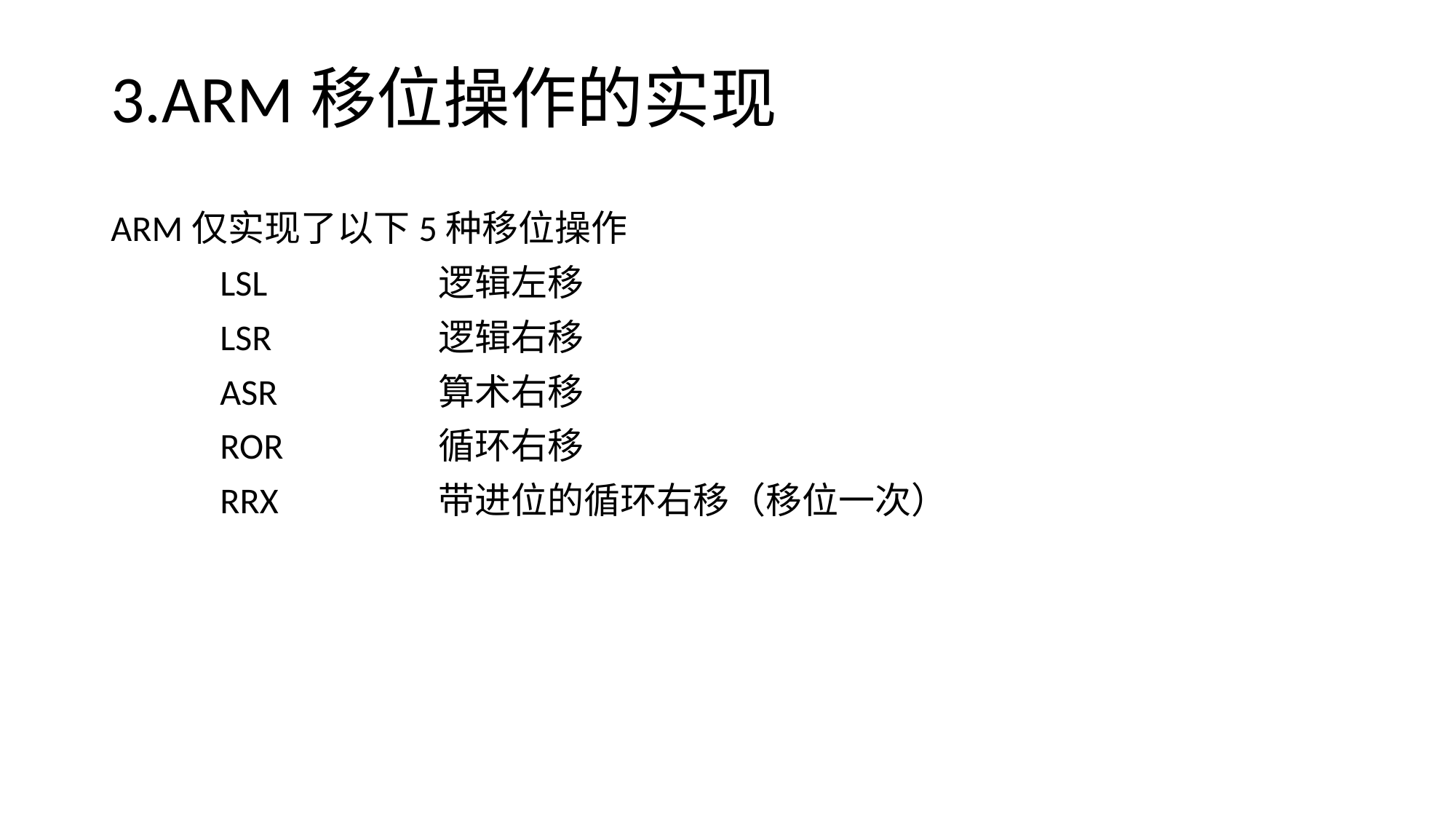

# 3.ARM移位操作的实现

ARM仅实现了以下5种移位操作
	LSL		逻辑左移
	LSR		逻辑右移
	ASR		算术右移
	ROR		循环右移
	RRX		带进位的循环右移（移位一次）